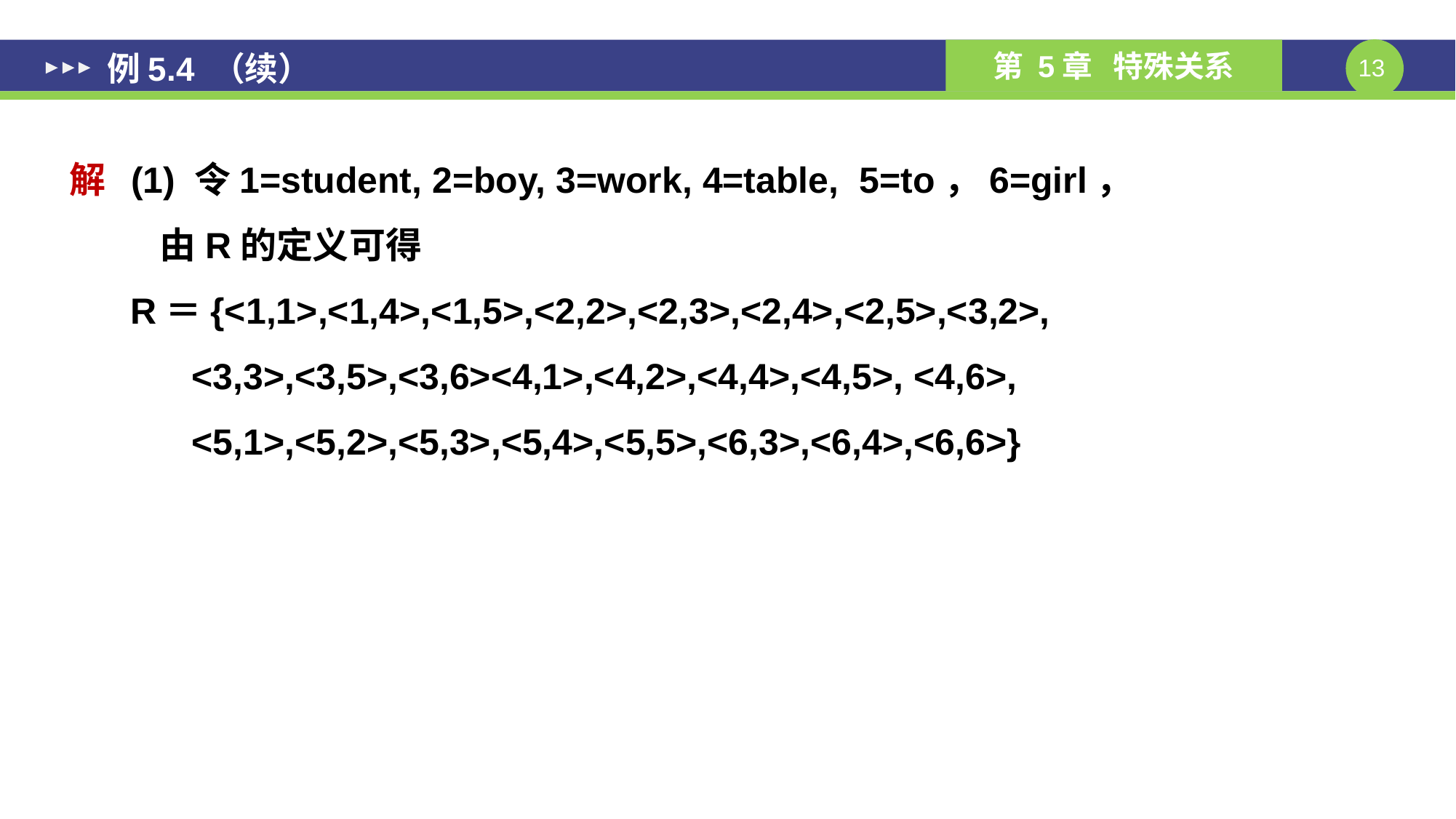

# 例5.4 （续）
解  (1) 令1=student, 2=boy, 3=work, 4=table,  5=to，6=girl，
          由R的定义可得
      R＝{<1,1>,<1,4>,<1,5>,<2,2>,<2,3>,<2,4>,<2,5>,<3,2>,
            <3,3>,<3,5>,<3,6><4,1>,<4,2>,<4,4>,<4,5>, <4,6>,
            <5,1>,<5,2>,<5,3>,<5,4>,<5,5>,<6,3>,<6,4>,<6,6>}